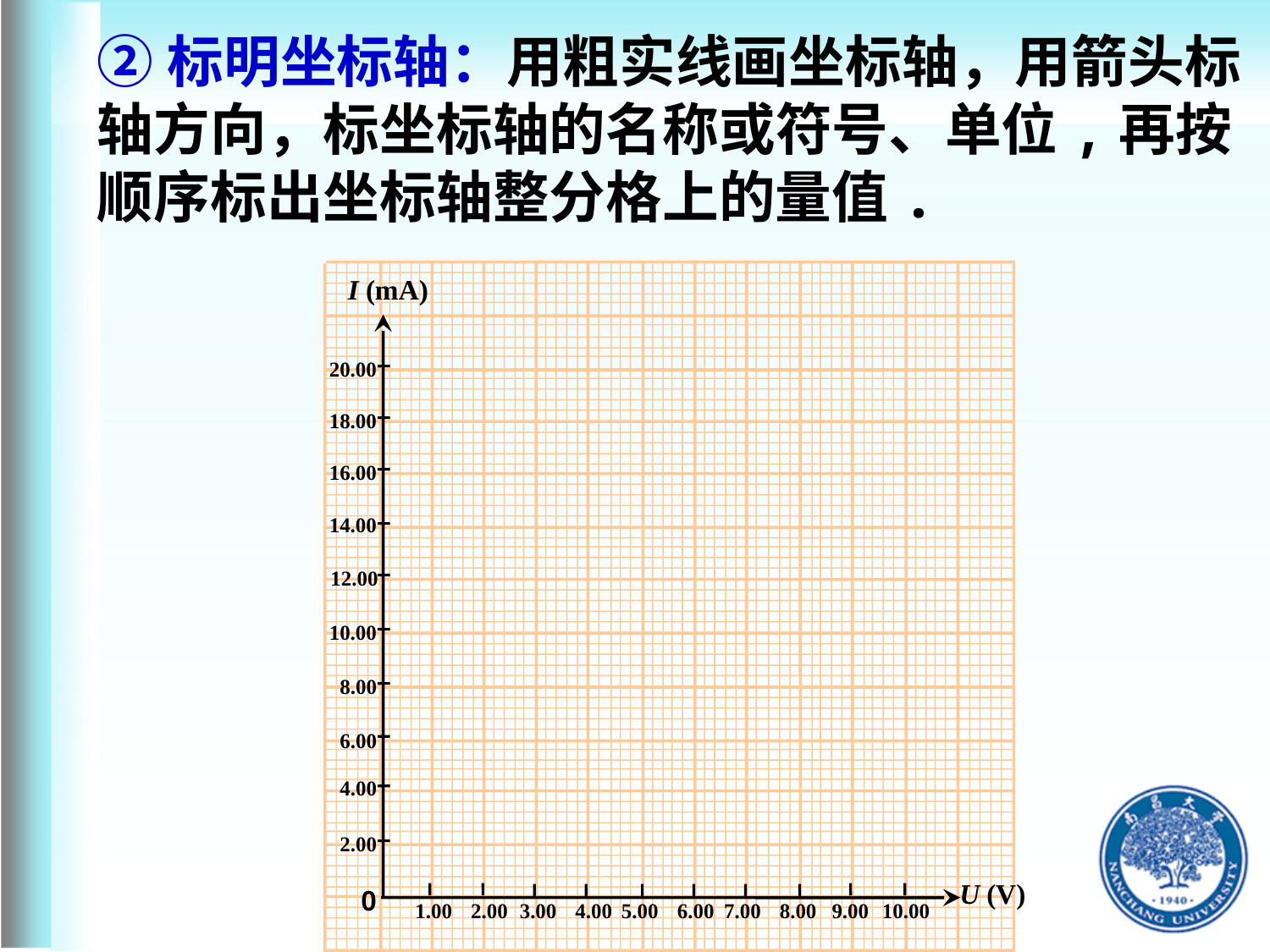

②标明坐标轴：用粗实线画坐标轴，用箭头标轴方向，标坐标轴的名称或符号、单位,再按顺序标出坐标轴整分格上的量值.

I (mA)
U (V)

20.00

18.00

16.00

14.00

12.00

10.00

8.00

6.00

4.00

2.00

0

1.00
2.00
3.00
4.00
5.00
6.00
7.00
8.00
9.00
10.00